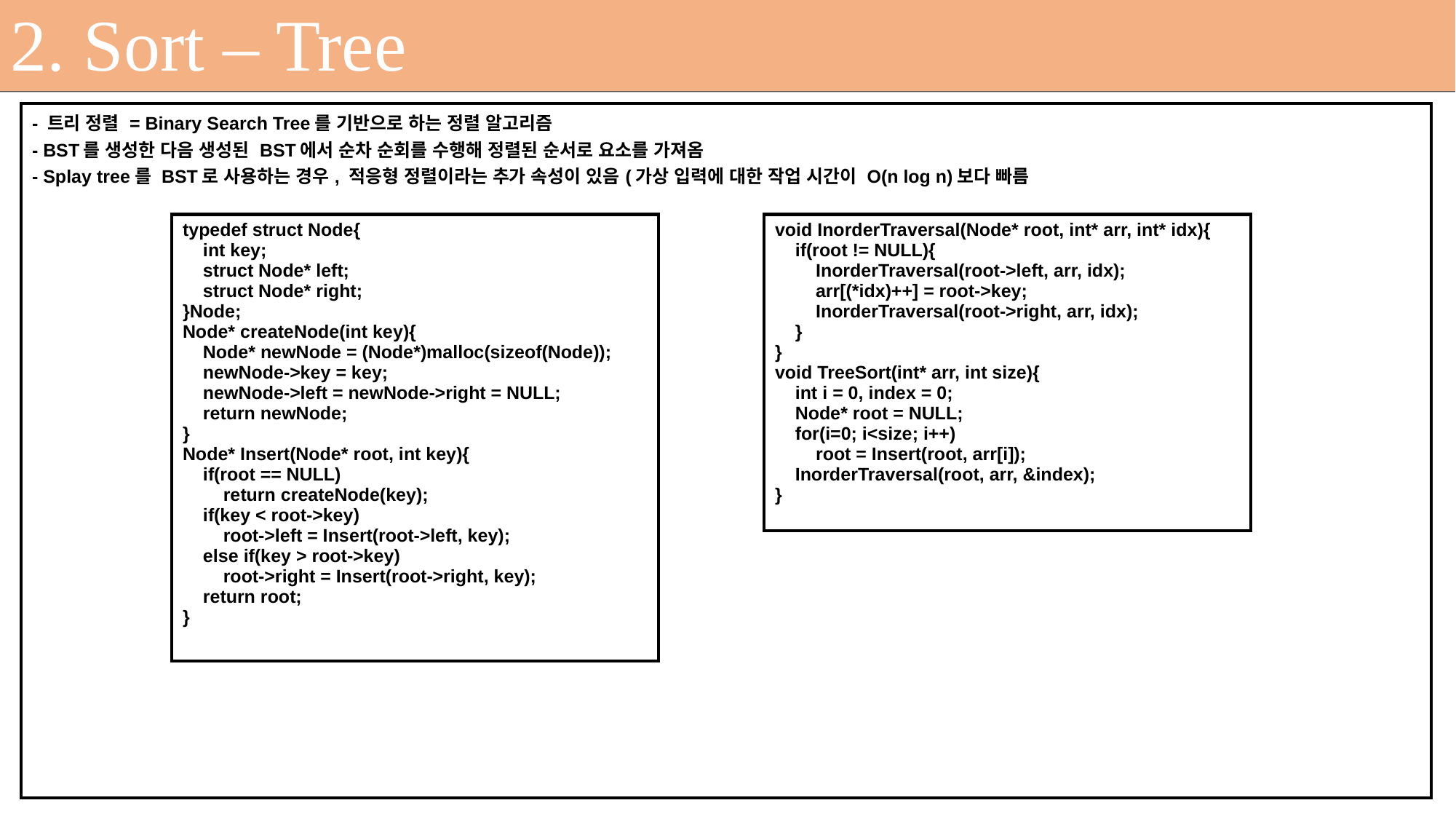

2. Sort – Tree
| - 트리 정렬 = Binary Search Tree를 기반으로 하는 정렬 알고리즘 - BST를 생성한 다음 생성된 BST에서 순차 순회를 수행해 정렬된 순서로 요소를 가져옴 - Splay tree를 BST로 사용하는 경우, 적응형 정렬이라는 추가 속성이 있음(가상 입력에 대한 작업 시간이 O(n log n)보다 빠름 |
| --- |
| typedef struct Node{ int key; struct Node\* left; struct Node\* right; }Node; Node\* createNode(int key){ Node\* newNode = (Node\*)malloc(sizeof(Node)); newNode->key = key; newNode->left = newNode->right = NULL; return newNode; } Node\* Insert(Node\* root, int key){ if(root == NULL) return createNode(key); if(key < root->key) root->left = Insert(root->left, key); else if(key > root->key) root->right = Insert(root->right, key); return root; } |
| --- |
| void InorderTraversal(Node\* root, int\* arr, int\* idx){ if(root != NULL){ InorderTraversal(root->left, arr, idx); arr[(\*idx)++] = root->key; InorderTraversal(root->right, arr, idx); } } void TreeSort(int\* arr, int size){ int i = 0, index = 0; Node\* root = NULL; for(i=0; i<size; i++) root = Insert(root, arr[i]); InorderTraversal(root, arr, &index); } |
| --- |